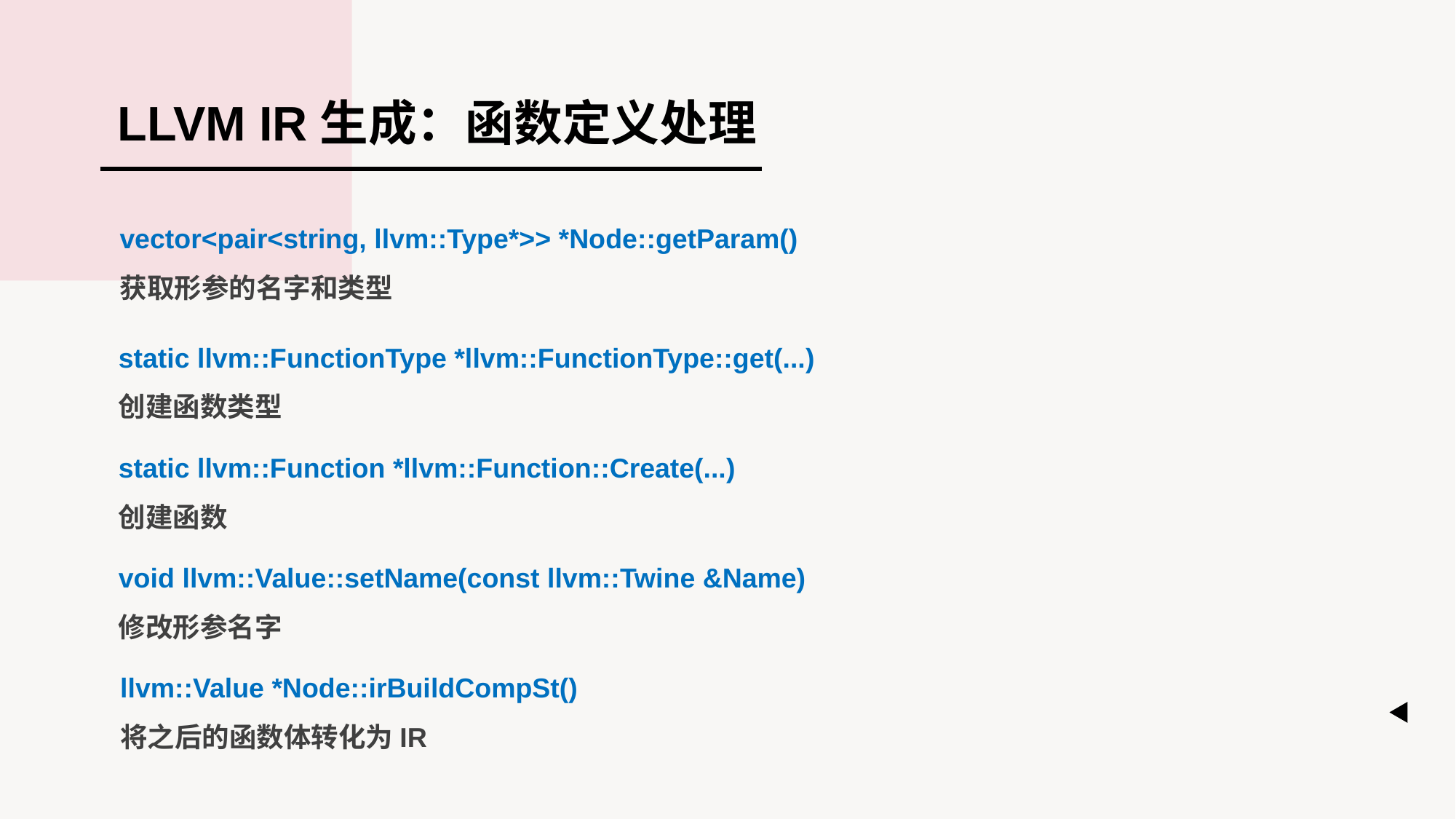

LLVM IR生成：函数定义处理
vector<pair<string, llvm::Type*>> *Node::getParam()
获取形参的名字和类型
static llvm::FunctionType *llvm::FunctionType::get(...)
创建函数类型
static llvm::Function *llvm::Function::Create(...)
创建函数
void llvm::Value::setName(const llvm::Twine &Name)
修改形参名字
llvm::Value *Node::irBuildCompSt()
将之后的函数体转化为IR